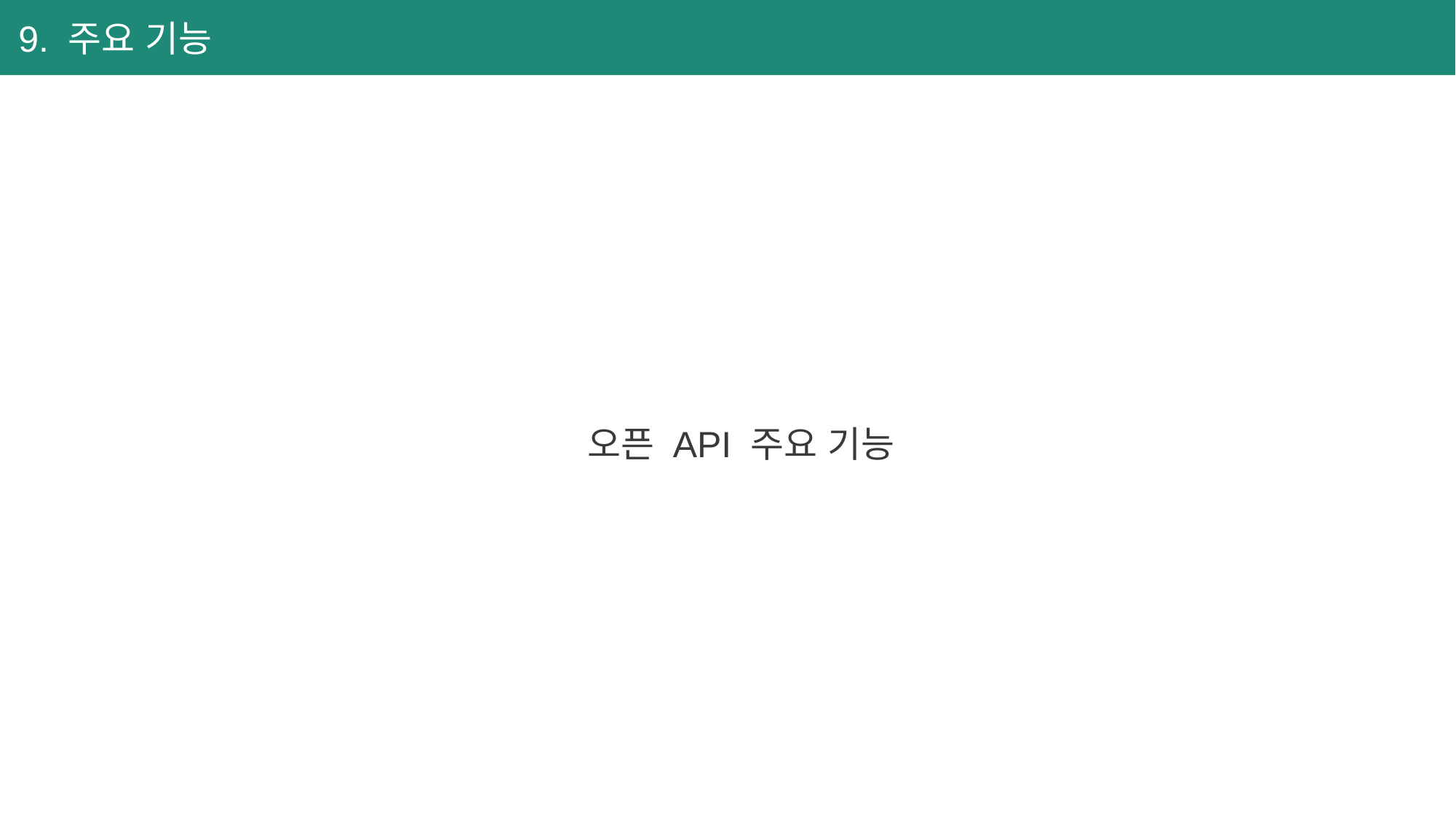

# 9. 주요 기능

오픈 API 주요 기능